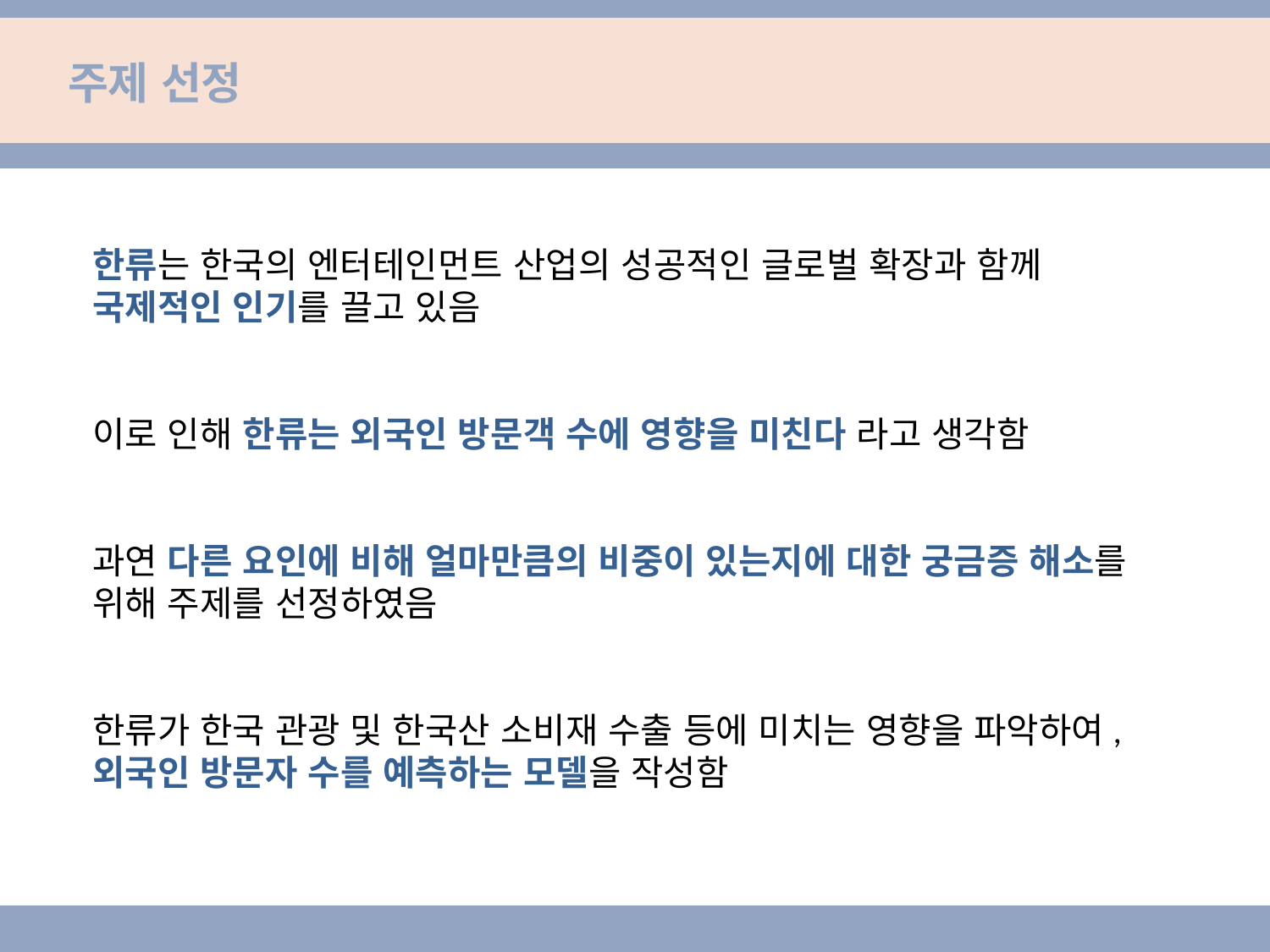

# 주제 선정
한류는 한국의 엔터테인먼트 산업의 성공적인 글로벌 확장과 함께
국제적인 인기를 끌고 있음

이로 인해 한류는 외국인 방문객 수에 영향을 미친다 라고 생각함

과연 다른 요인에 비해 얼마만큼의 비중이 있는지에 대한 궁금증 해소를 위해 주제를 선정하였음

한류가 한국 관광 및 한국산 소비재 수출 등에 미치는 영향을 파악하여, 외국인 방문자 수를 예측하는 모델을 작성함